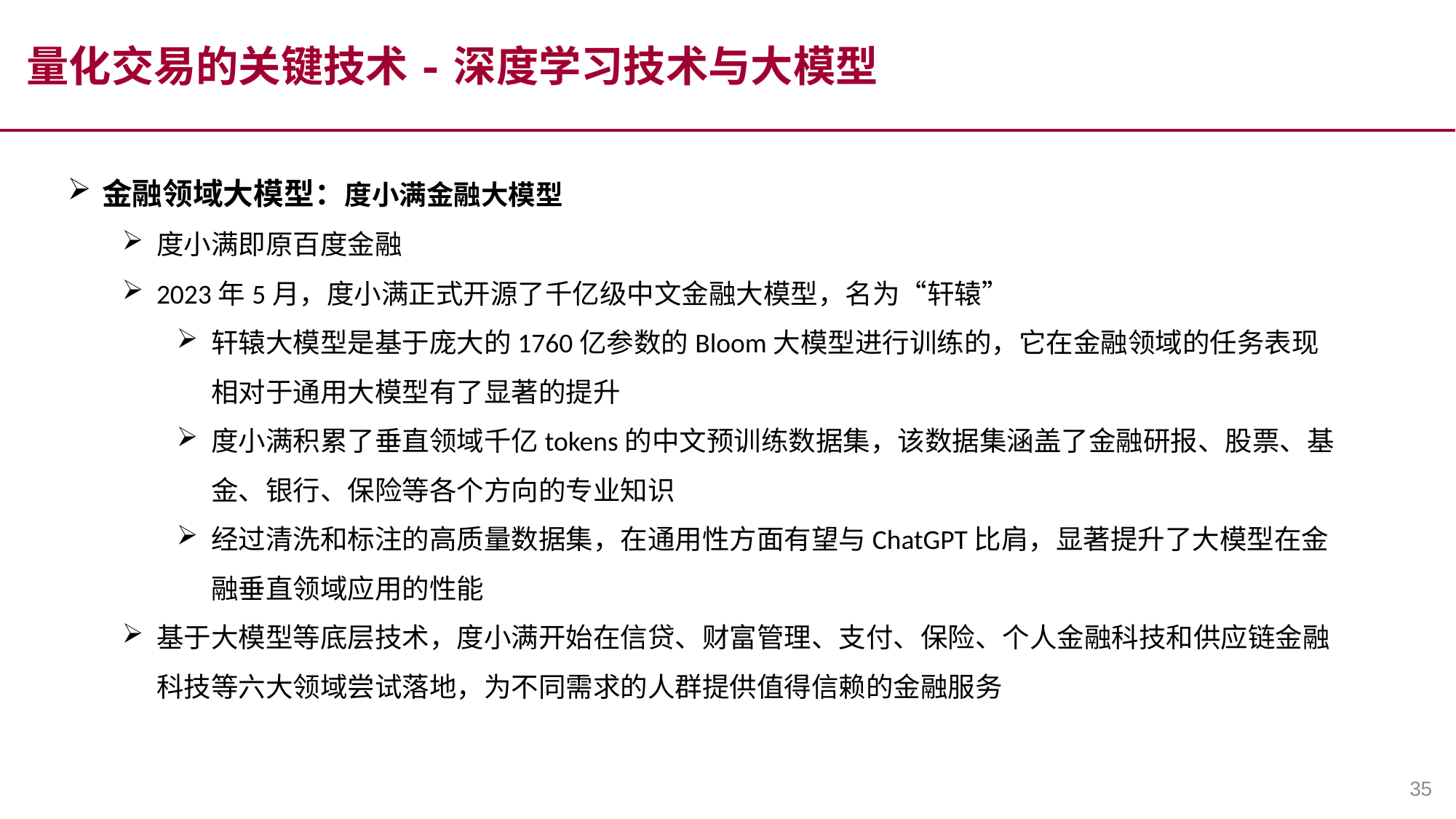

量化交易的关键技术-深度学习技术与大模型
金融领域大模型：度小满金融大模型
度小满即原百度金融
2023年5月，度小满正式开源了千亿级中文金融大模型，名为“轩辕”
轩辕大模型是基于庞大的1760亿参数的Bloom大模型进行训练的，它在金融领域的任务表现相对于通用大模型有了显著的提升
度小满积累了垂直领域千亿tokens的中文预训练数据集，该数据集涵盖了金融研报、股票、基金、银行、保险等各个方向的专业知识
经过清洗和标注的高质量数据集，在通用性方面有望与ChatGPT比肩，显著提升了大模型在金融垂直领域应用的性能
基于大模型等底层技术，度小满开始在信贷、财富管理、支付、保险、个人金融科技和供应链金融科技等六大领域尝试落地，为不同需求的人群提供值得信赖的金融服务

35